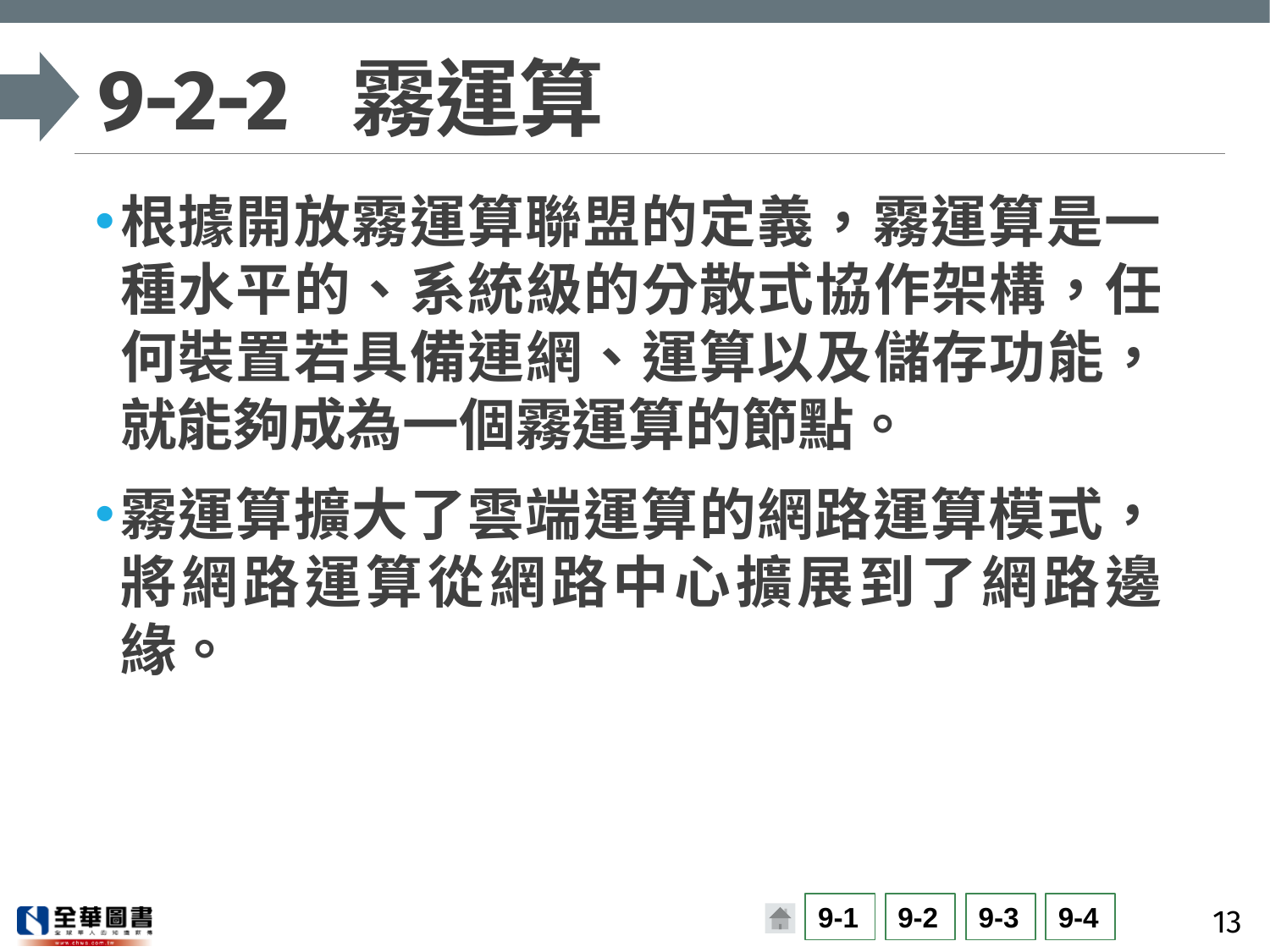

# 9-2-2	霧運算
根據開放霧運算聯盟的定義，霧運算是一種水平的、系統級的分散式協作架構，任何裝置若具備連網、運算以及儲存功能，就能夠成為一個霧運算的節點。
霧運算擴大了雲端運算的網路運算模式，將網路運算從網路中心擴展到了網路邊緣。
13